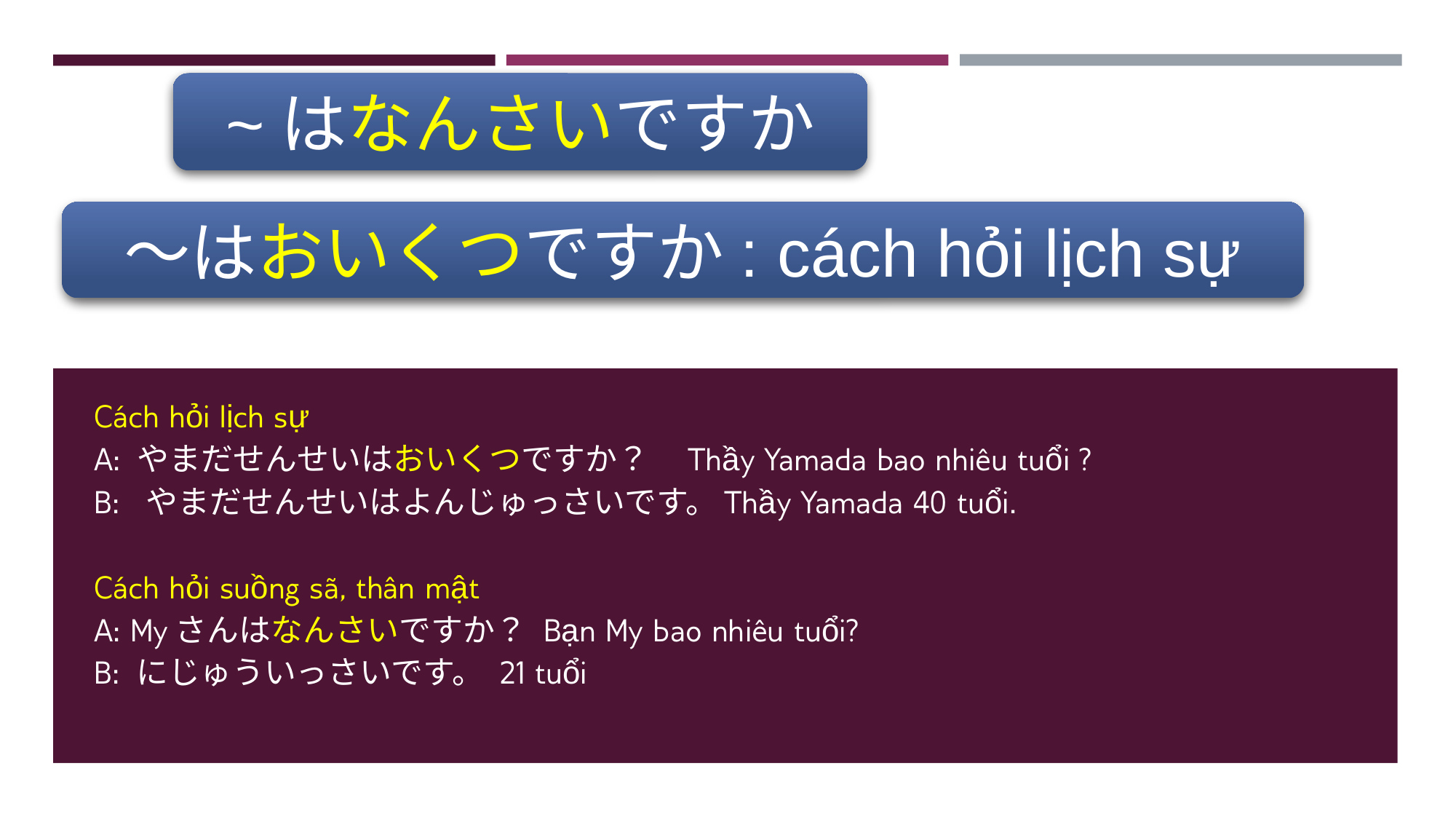

~はなんさいですか
#
〜はおいくつですか: cách hỏi lịch sự
Cách hỏi lịch sự
A: やまだせんせいはおいくつですか？　Thầy Yamada bao nhiêu tuổi ?
B:  やまだせんせいはよんじゅっさいです。Thầy Yamada 40 tuổi.

Cách hỏi suồng sã, thân mật
A: Myさんはなんさいですか？ Bạn My bao nhiêu tuổi?
B: にじゅういっさいです。 21 tuổi